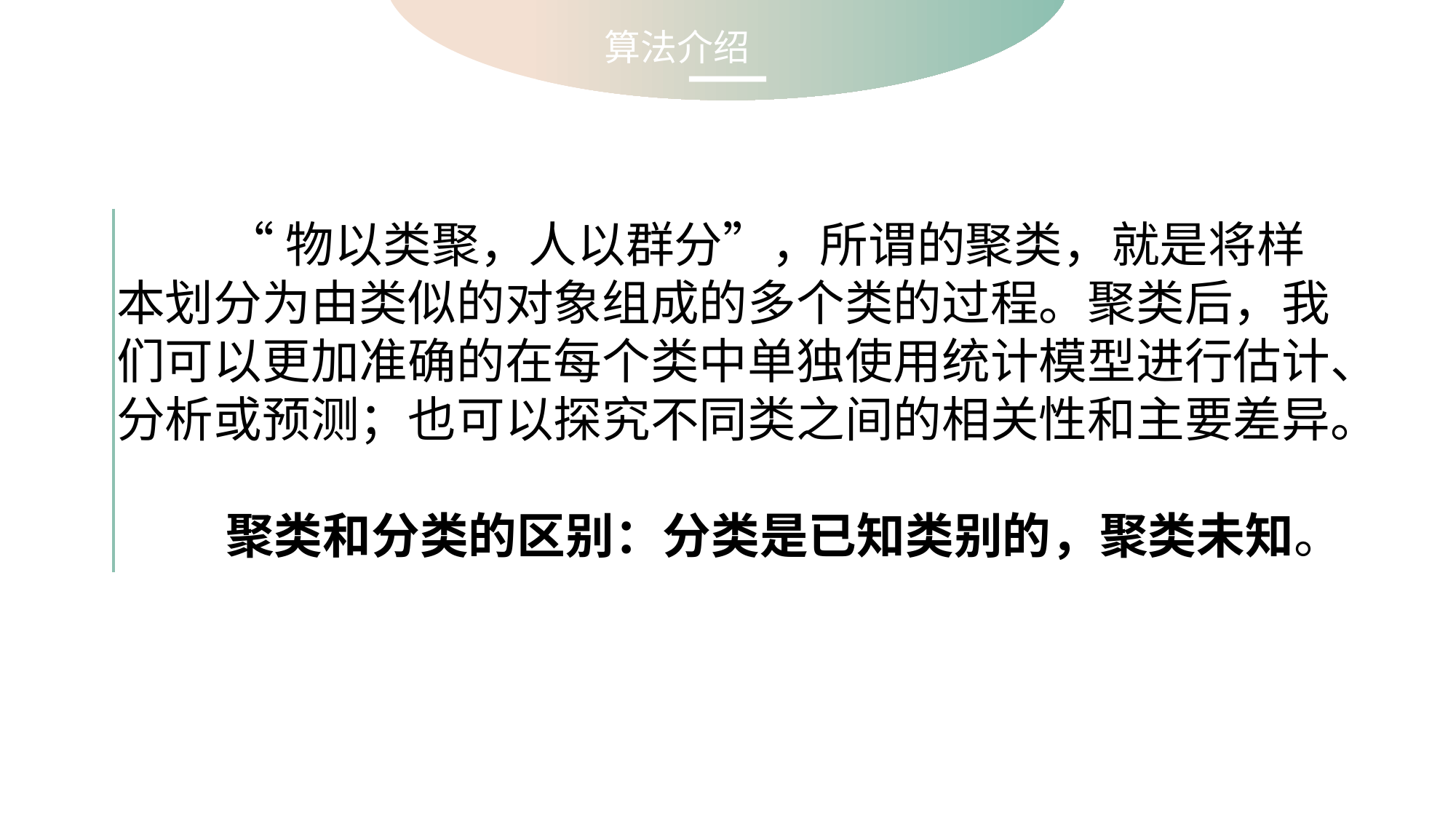

算法介绍

	“物以类聚，人以群分”，所谓的聚类，就是将样本划分为由类似的对象组成的多个类的过程。聚类后，我们可以更加准确的在每个类中单独使用统计模型进行估计、分析或预测；也可以探究不同类之间的相关性和主要差异。

	聚类和分类的区别：分类是已知类别的，聚类未知。
PPT模板 http://www.1ppt.com/moban/